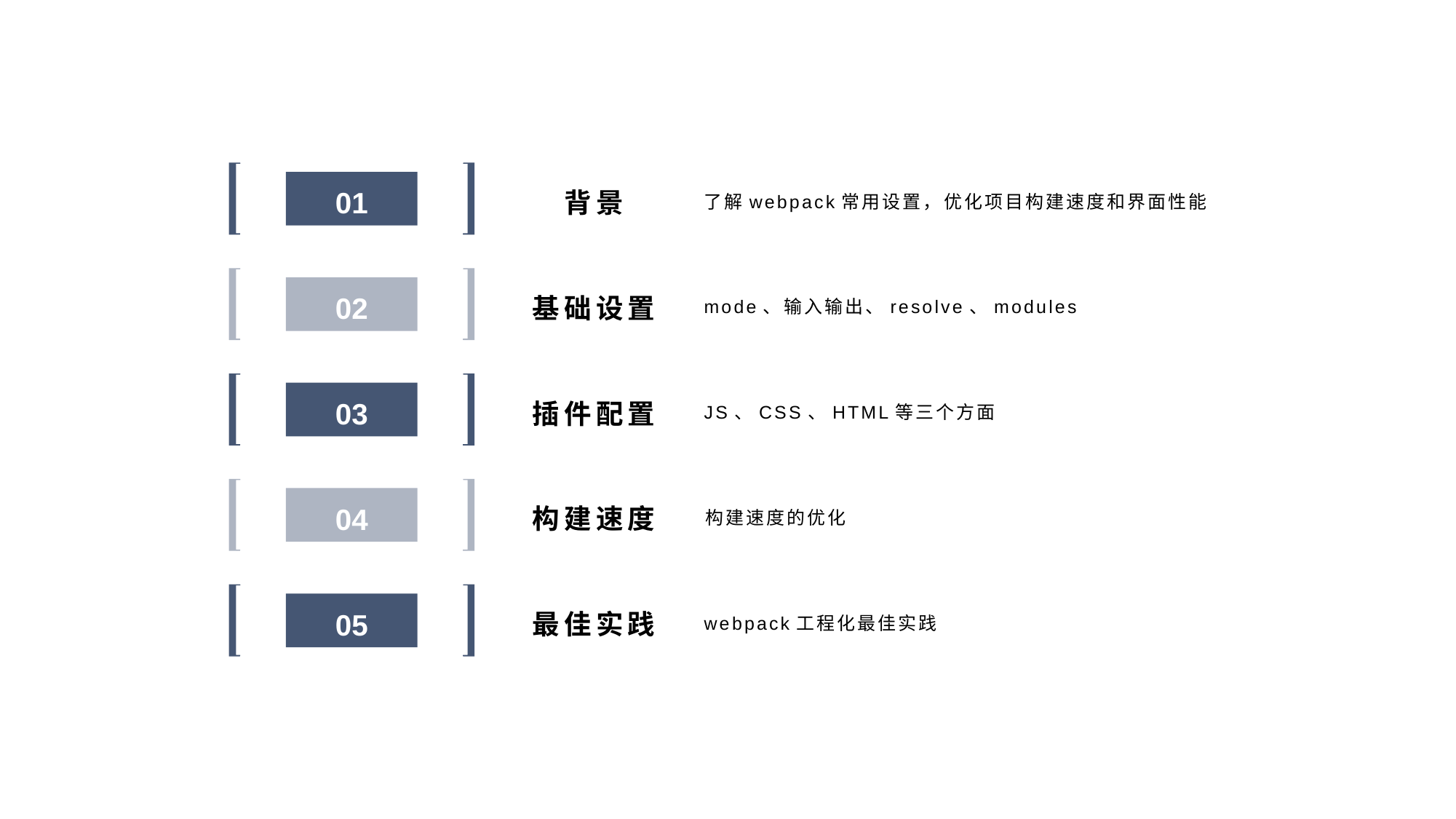

背景
了解webpack常用设置，优化项目构建速度和界面性能
01

基础设置
mode、输入输出、resolve、modules
02

插件配置
JS、CSS、HTML等三个方面
03

构建速度
构建速度的优化
04

最佳实践
webpack工程化最佳实践
05